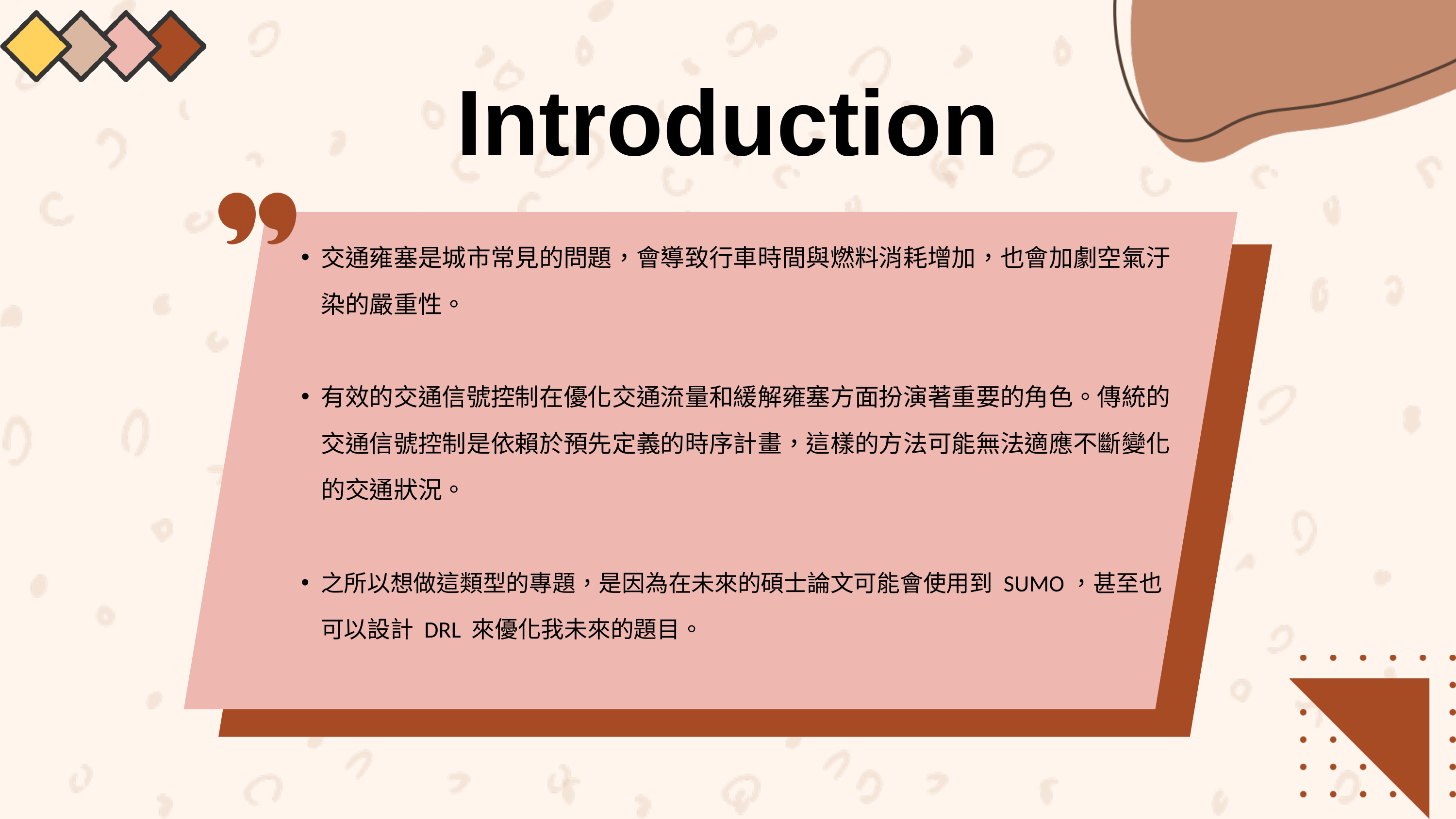

Introduction

交通雍塞是城市常見的問題，會導致行車時間與燃料消耗增加，也會加劇空氣汙染的嚴重性。

有效的交通信號控制在優化交通流量和緩解雍塞方面扮演著重要的角色。傳統的交通信號控制是依賴於預先定義的時序計畫，這樣的方法可能無法適應不斷變化的交通狀況。

之所以想做這類型的專題，是因為在未來的碩士論文可能會使用到 SUMO，甚至也可以設計 DRL 來優化我未來的題目。